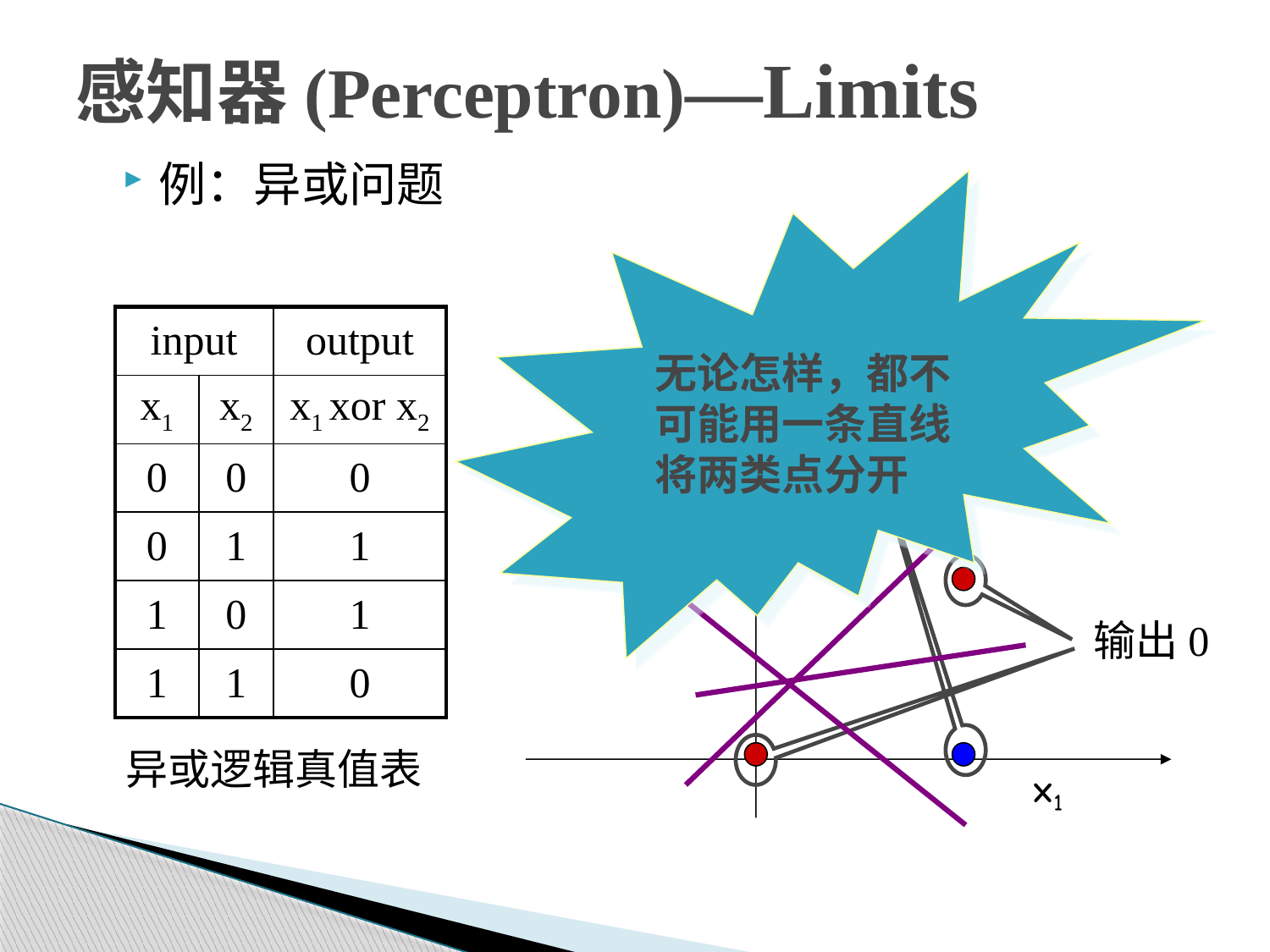

# 感知器(Perceptron)—Limits
例：异或问题
无论怎样，都不可能用一条直线将两类点分开
| input |  | output |
| --- | --- | --- |
| x1 | x2 | x1 xor x2 |
| 0 | 0 | 0 |
| 0 | 1 | 1 |
| 1 | 0 | 1 |
| 1 | 1 | 0 |
输出1

x2

x1

输出0

异或逻辑真值表